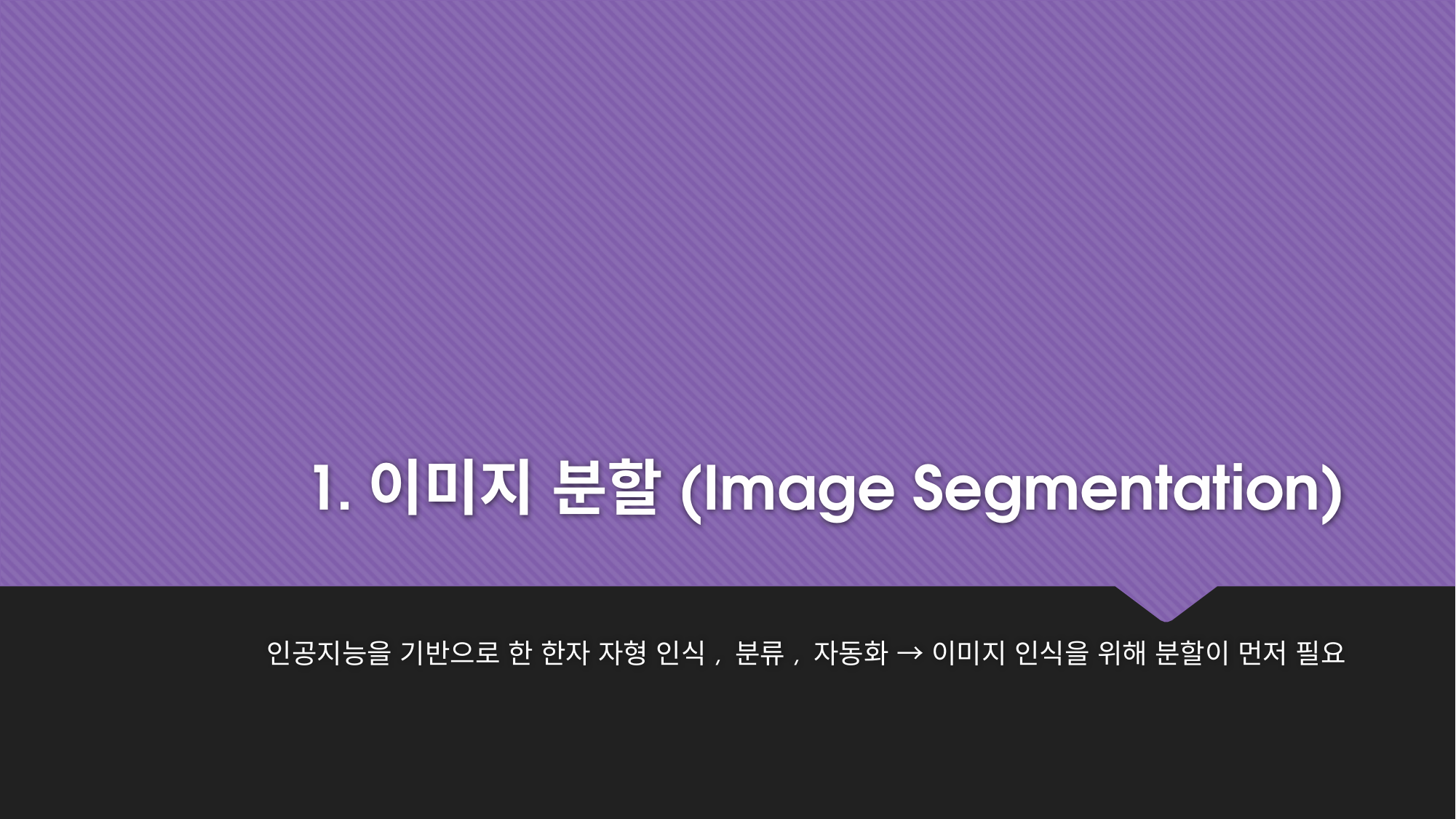

# 1.이미지 분할(Image Segmentation)
인공지능을 기반으로 한 한자 자형 인식, 분류, 자동화 → 이미지 인식을 위해 분할이 먼저 필요